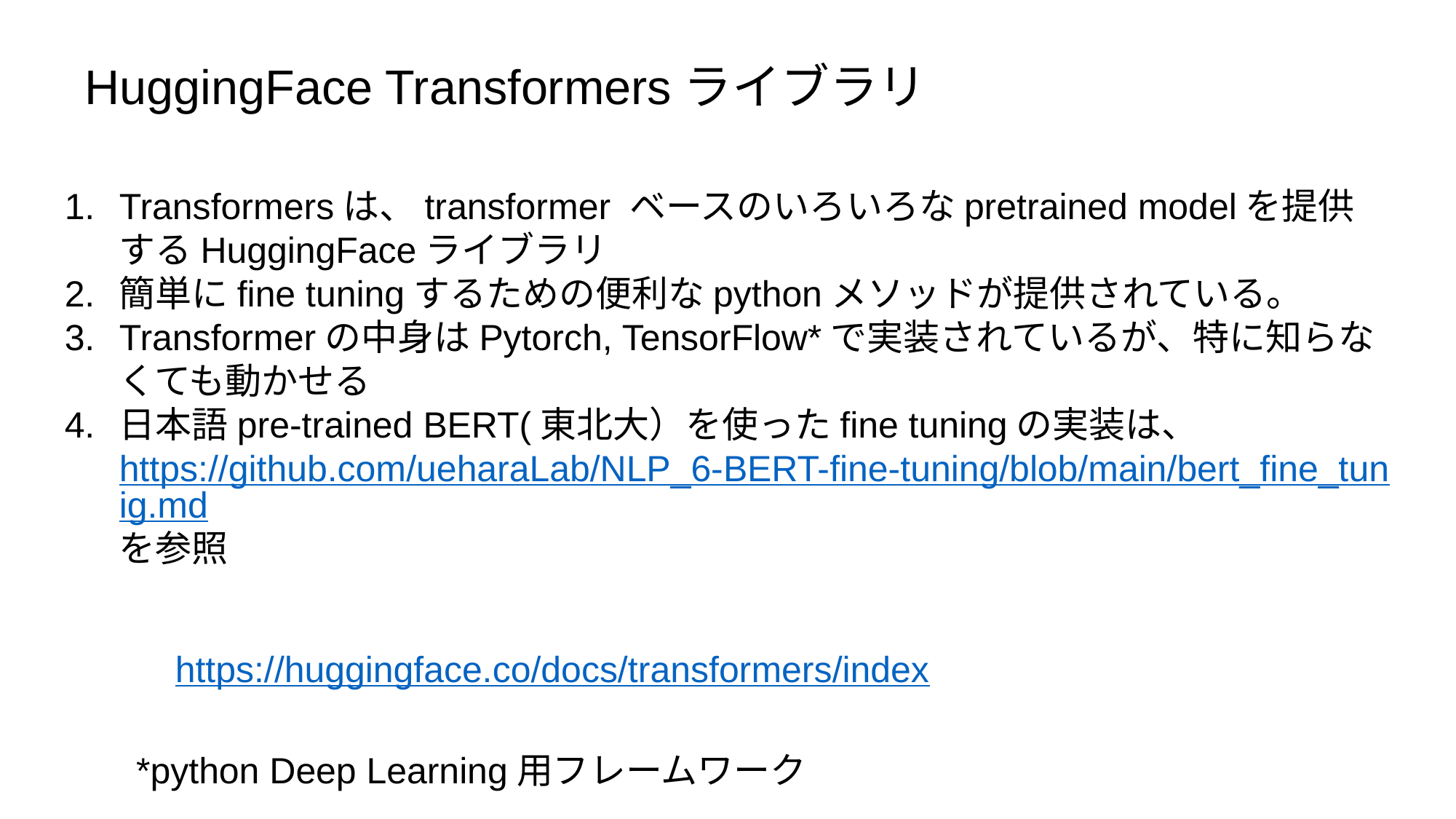

HuggingFace Transformersライブラリ
Transformersは、transformer ベースのいろいろなpretrained modelを提供するHuggingFaceライブラリ
簡単にfine tuningするための便利なpythonメソッドが提供されている。
Transformerの中身はPytorch, TensorFlow*で実装されているが、特に知らなくても動かせる
日本語pre-trained BERT(東北大）を使ったfine tuningの実装は、https://github.com/ueharaLab/NLP_6-BERT-fine-tuning/blob/main/bert_fine_tunig.mdを参照
https://huggingface.co/docs/transformers/index
*python Deep Learning用フレームワーク